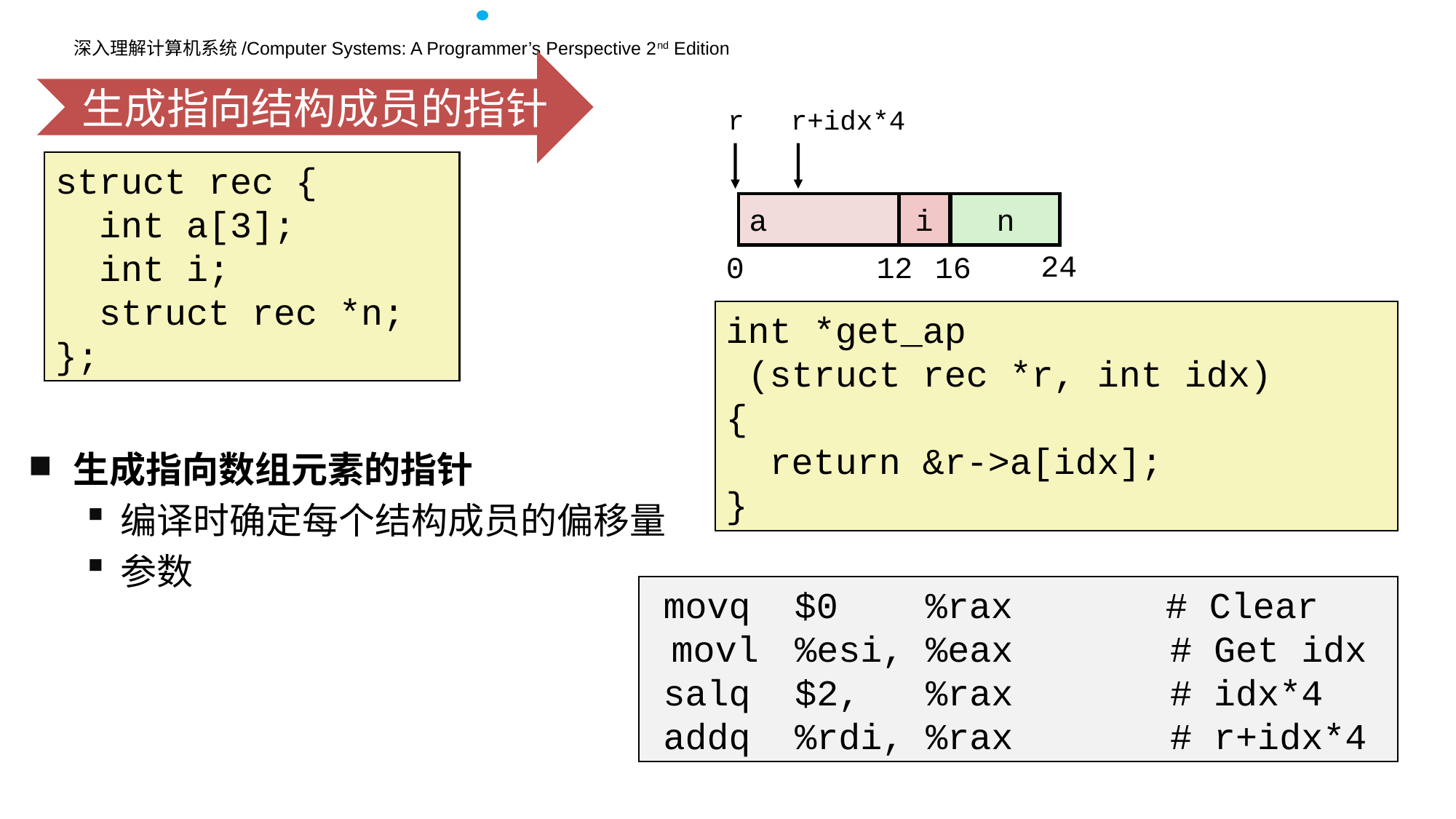

生成指向结构成员的指针
r
r+idx*4

struct rec {
  int a[3];
  int i;
  struct rec *n;
};
a
i
n
24
12
0
16
int *get_ap
 (struct rec *r, int idx)
{
  return &r->a[idx];
}
生成指向数组元素的指针
编译时确定每个结构成员的偏移量
参数
	movq  $0    %rax       # Clear
 movl	 %esi, %eax	      # Get idx
	salq	 $2,   %rax	      # idx*4
	addq	 %rdi, %rax	      # r+idx*4